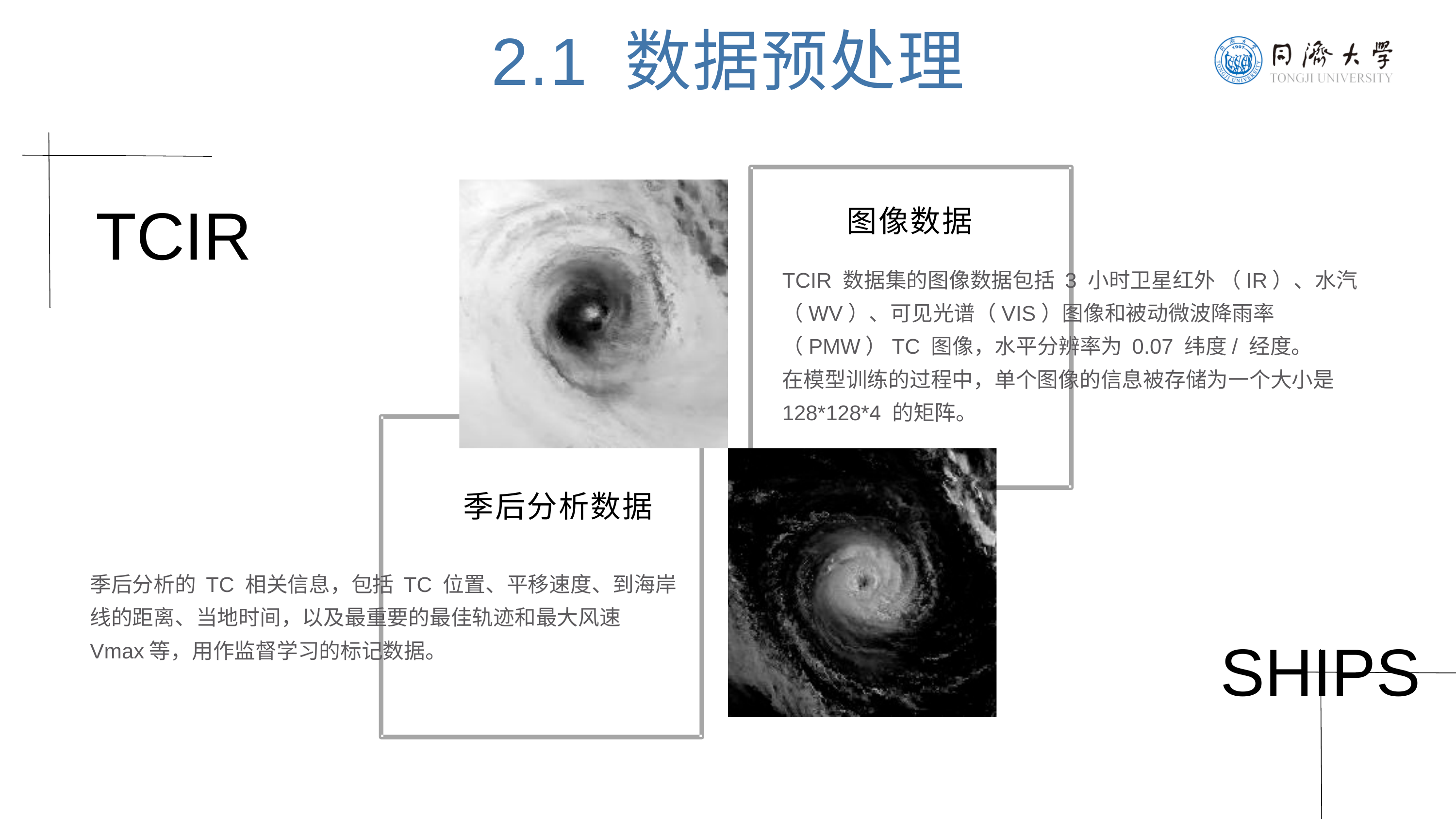

2.1 数据预处理

TCIR
图像数据

TCIR 数据集的图像数据包括 3 小时卫星红外 （IR）、水汽（WV）、可见光谱（VIS）图像和被动微波降雨率 （PMW）TC 图像，水平分辨率为 0.07 纬度/ 经度。
在模型训练的过程中，单个图像的信息被存储为一个大小是128*128*4 的矩阵。

季后分析数据
季后分析的 TC 相关信息，包括 TC 位置、平移速度、到海岸线的距离、当地时间，以及最重要的最佳轨迹和最大风速 Vmax等，用作监督学习的标记数据。
SHIPS